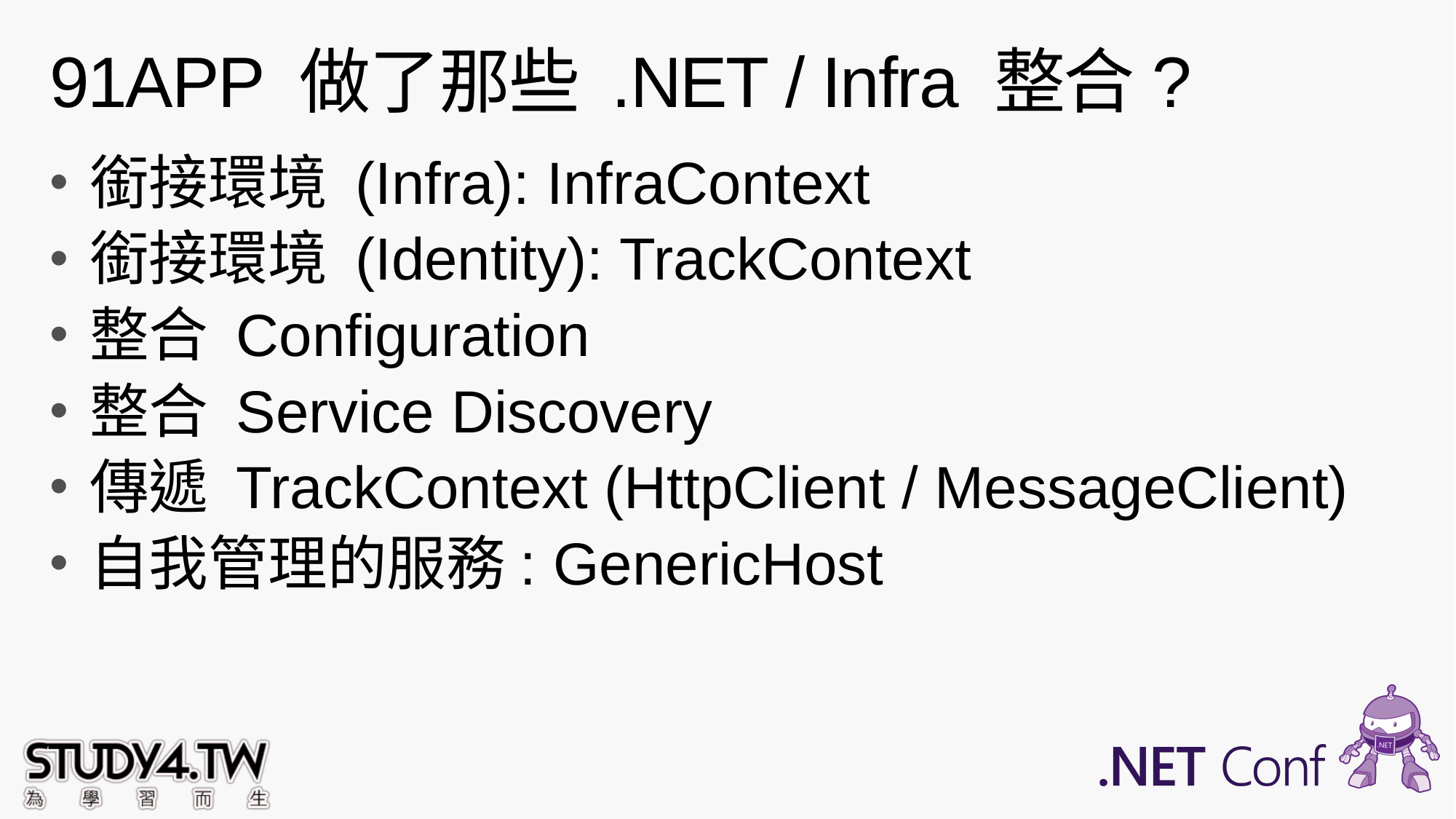

# 91APP 做了那些 .NET / Infra 整合?
銜接環境 (Infra): InfraContext
銜接環境 (Identity): TrackContext
整合 Configuration
整合 Service Discovery
傳遞 TrackContext (HttpClient / MessageClient)
自我管理的服務: GenericHost